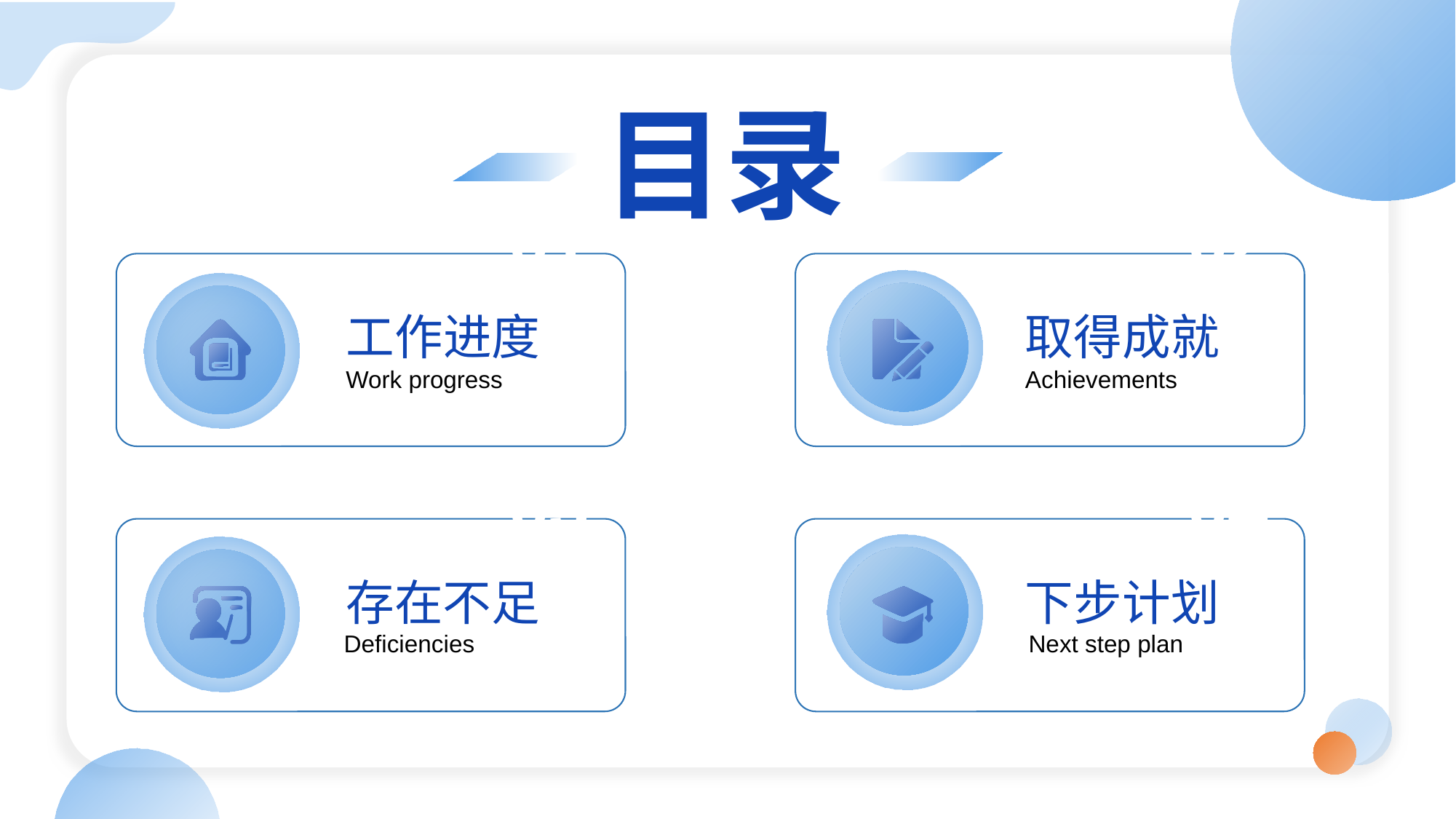

目录

01
02

工作进度
取得成就

Work progress
Achievements
03
04

存在不足
下步计划

Deficiencies
Next step plan